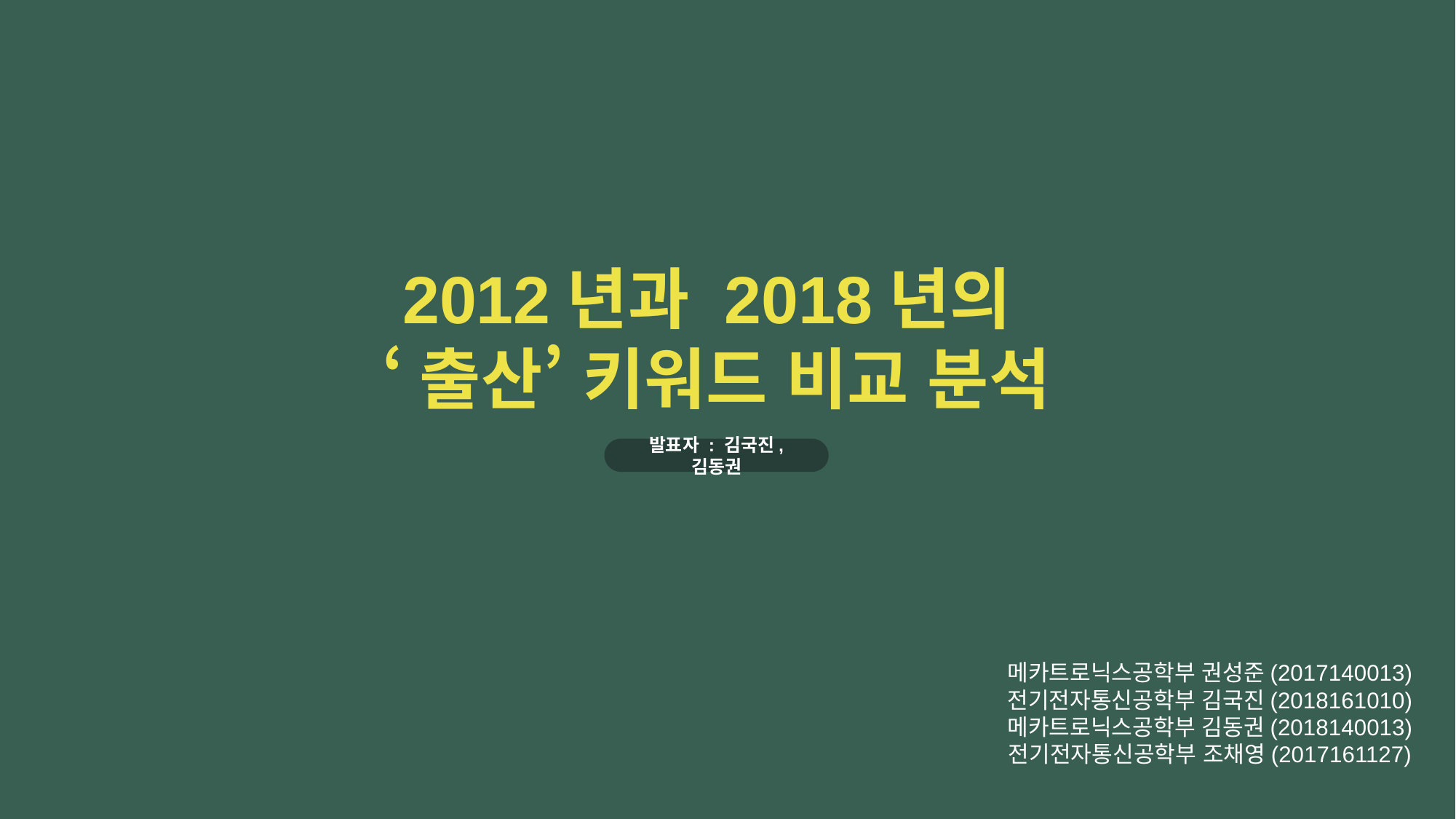

2012년과 2018년의
‘출산’ 키워드 비교 분석
발표자 : 김국진, 김동권
메카트로닉스공학부 권성준(2017140013)
전기전자통신공학부 김국진(2018161010)
메카트로닉스공학부 김동권(2018140013)
전기전자통신공학부 조채영(2017161127)